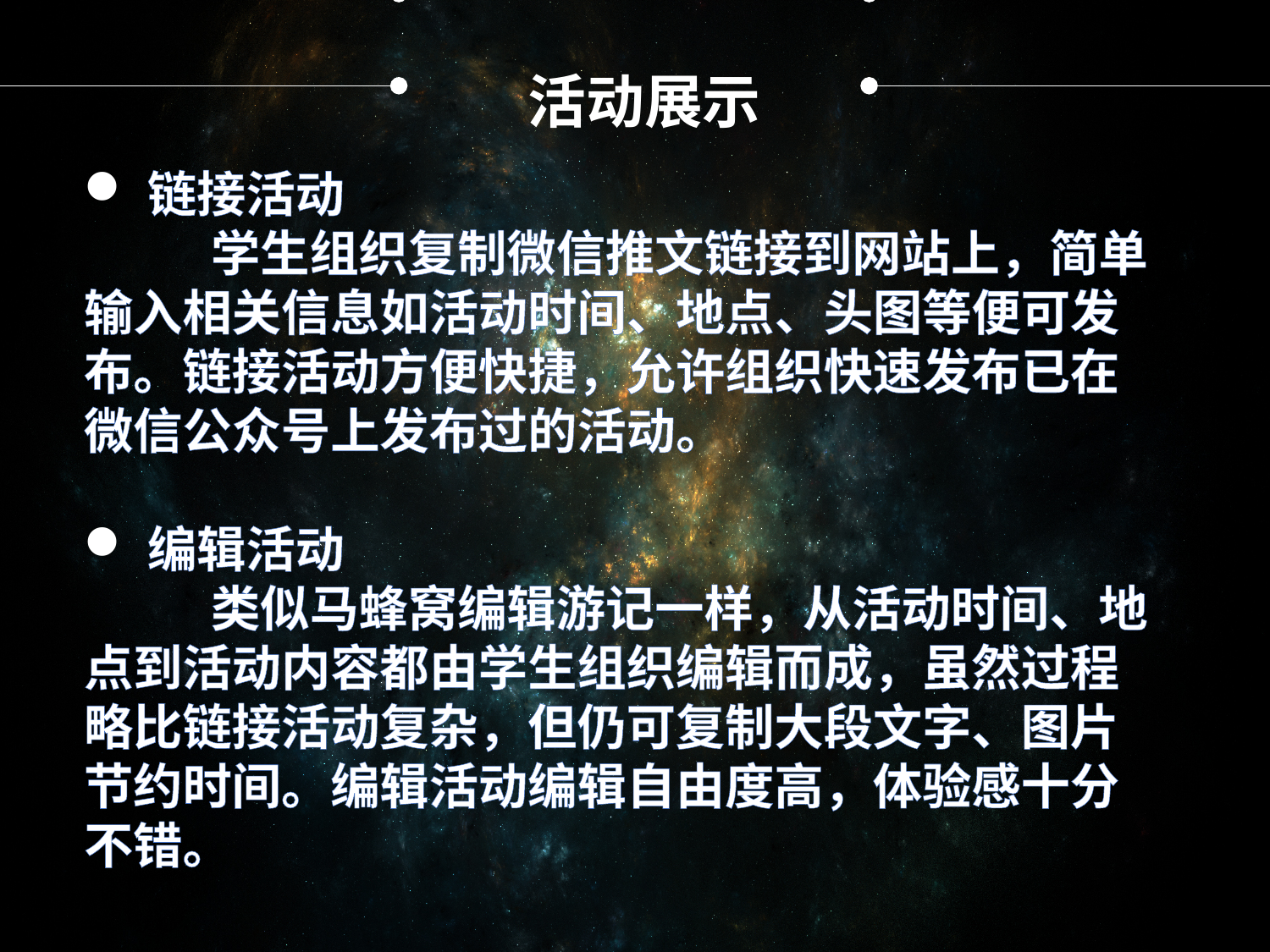

活动展示
链接活动
	学生组织复制微信推文链接到网站上，简单输入相关信息如活动时间、地点、头图等便可发布。链接活动方便快捷，允许组织快速发布已在微信公众号上发布过的活动。

编辑活动
	类似马蜂窝编辑游记一样，从活动时间、地点到活动内容都由学生组织编辑而成，虽然过程略比链接活动复杂，但仍可复制大段文字、图片节约时间。编辑活动编辑自由度高，体验感十分不错。